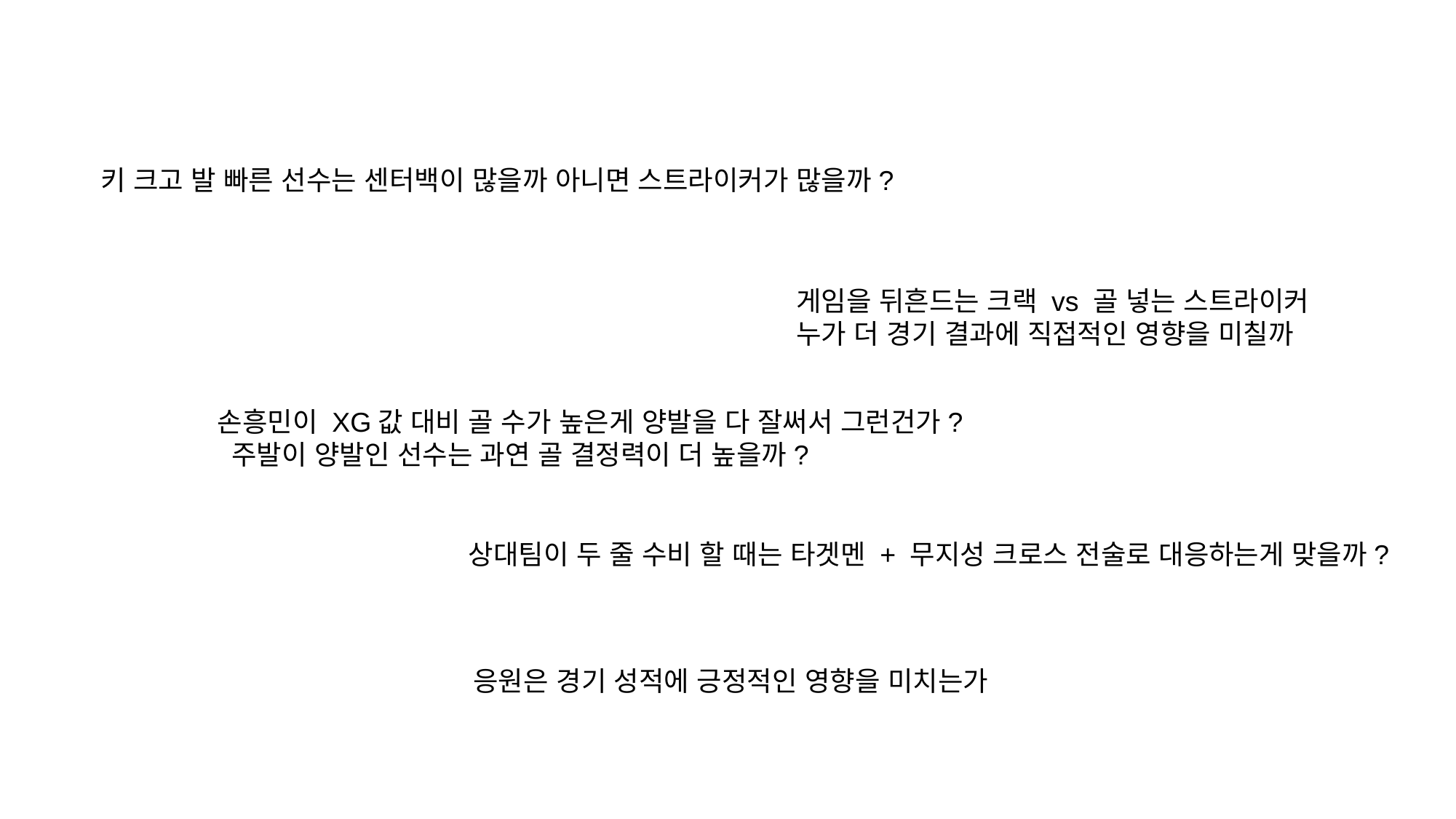

키 크고 발 빠른 선수는 센터백이 많을까 아니면 스트라이커가 많을까?
게임을 뒤흔드는 크랙 vs 골 넣는 스트라이커
누가 더 경기 결과에 직접적인 영향을 미칠까
손흥민이 XG값 대비 골 수가 높은게 양발을 다 잘써서 그런건가?
 주발이 양발인 선수는 과연 골 결정력이 더 높을까?
상대팀이 두 줄 수비 할 때는 타겟멘 + 무지성 크로스 전술로 대응하는게 맞을까?
응원은 경기 성적에 긍정적인 영향을 미치는가